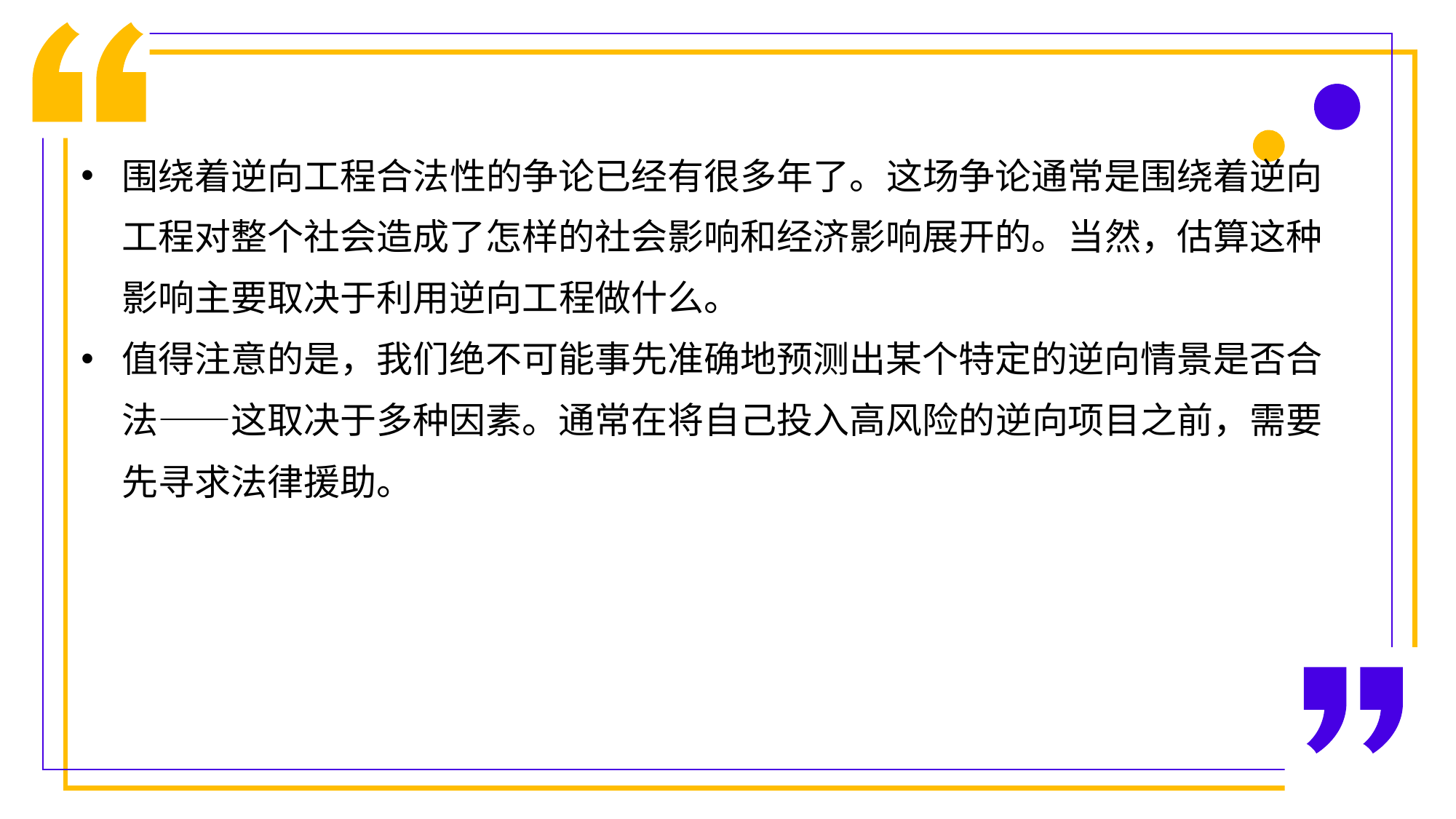

围绕着逆向工程合法性的争论已经有很多年了。这场争论通常是围绕着逆向工程对整个社会造成了怎样的社会影响和经济影响展开的。当然，估算这种影响主要取决于利用逆向工程做什么。
值得注意的是，我们绝不可能事先准确地预测出某个特定的逆向情景是否合法——这取决于多种因素。通常在将自己投入高风险的逆向项目之前，需要先寻求法律援助。